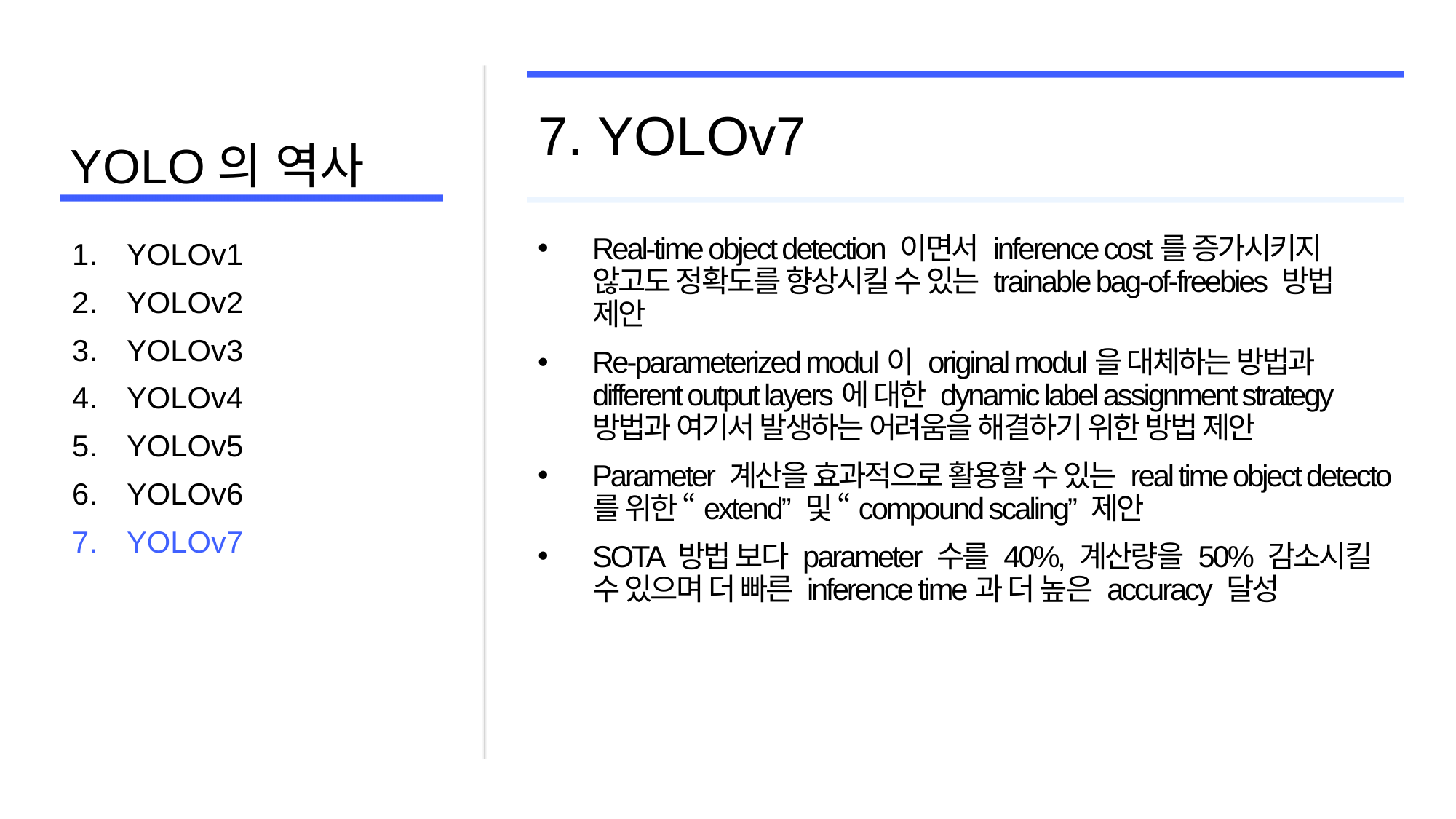

# YOLO의 역사
7. YOLOv7
Real-time object detection 이면서 inference cost를 증가시키지 않고도 정확도를 향상시킬 수 있는 trainable bag-of-freebies 방법 제안
Re-parameterized modul이 original modul을 대체하는 방법과 different output layers에 대한 dynamic label assignment strategy 방법과 여기서 발생하는 어려움을 해결하기 위한 방법 제안
Parameter 계산을 효과적으로 활용할 수 있는 real time object detecto를 위한 “extend” 및 “compound scaling” 제안
SOTA 방법 보다 parameter 수를 40%, 계산량을 50% 감소시킬 수 있으며 더 빠른 inference time과 더 높은 accuracy 달성
YOLOv1
YOLOv2
YOLOv3
YOLOv4
YOLOv5
YOLOv6
YOLOv7